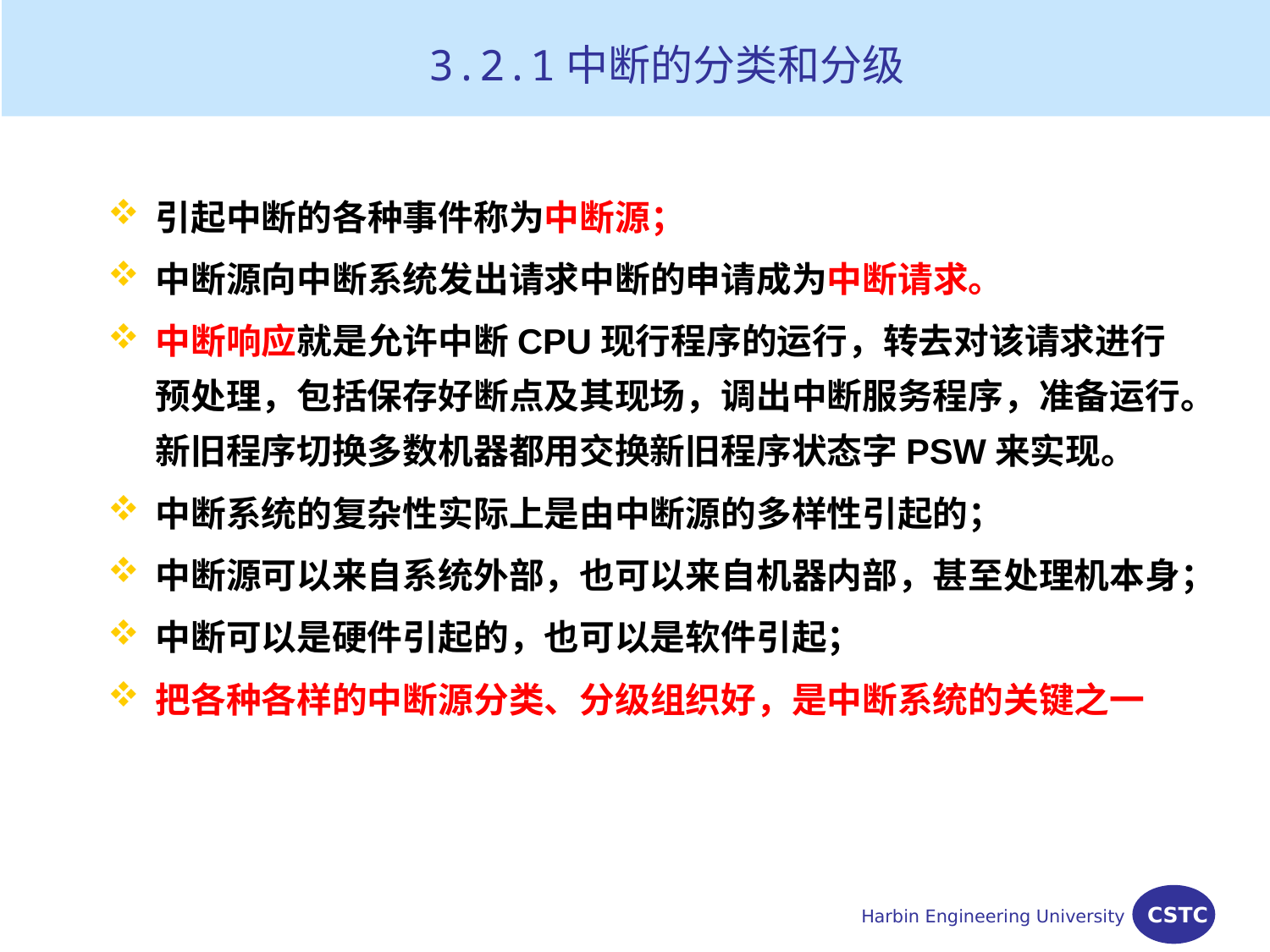

3.2.1中断的分类和分级
引起中断的各种事件称为中断源；
中断源向中断系统发出请求中断的申请成为中断请求。
中断响应就是允许中断CPU现行程序的运行，转去对该请求进行预处理，包括保存好断点及其现场，调出中断服务程序，准备运行。新旧程序切换多数机器都用交换新旧程序状态字PSW来实现。
中断系统的复杂性实际上是由中断源的多样性引起的；
中断源可以来自系统外部，也可以来自机器内部，甚至处理机本身；
中断可以是硬件引起的，也可以是软件引起；
把各种各样的中断源分类、分级组织好，是中断系统的关键之一
Harbin Engineering University